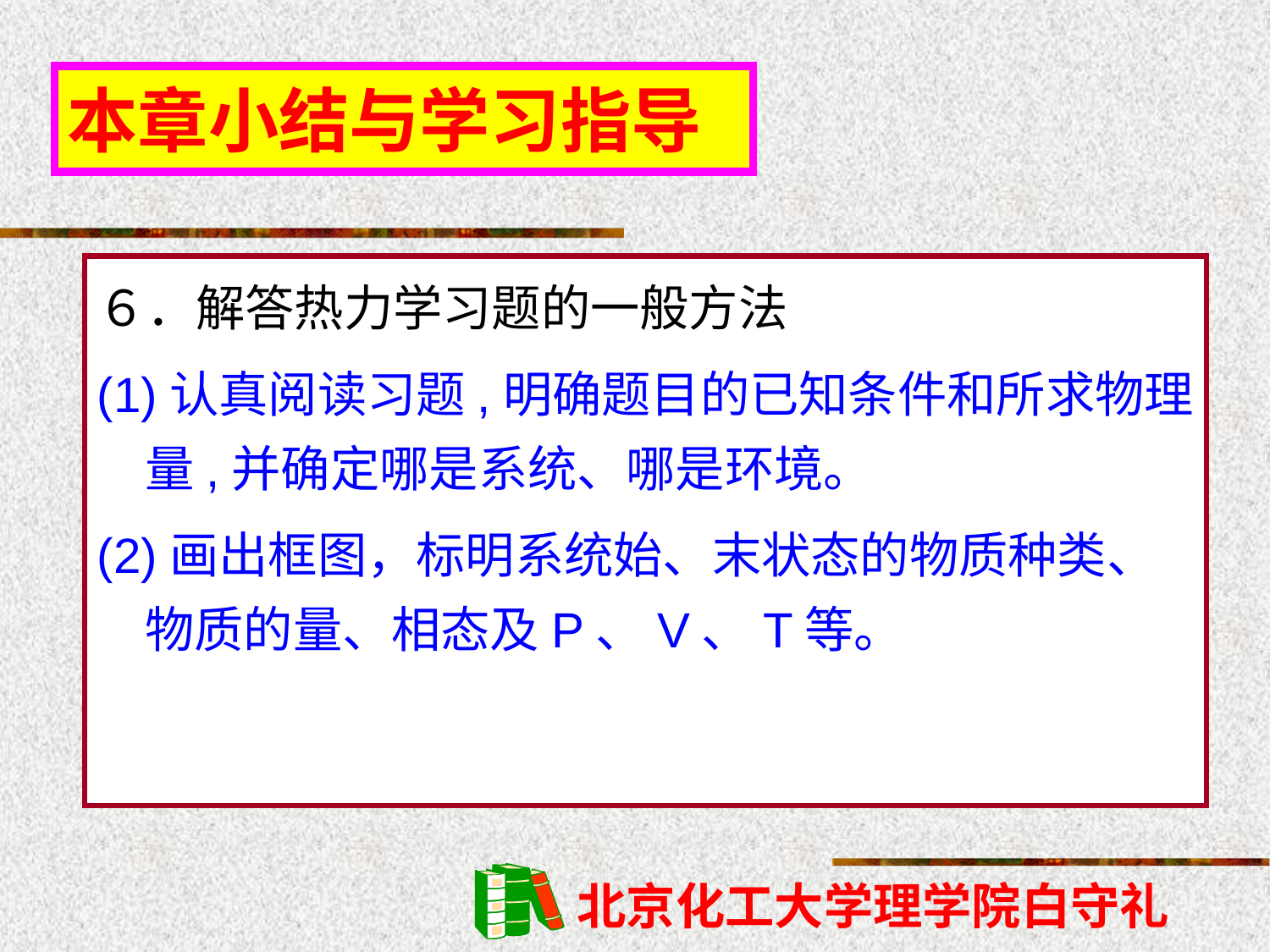

本章小结与学习指导
６．解答热力学习题的一般方法
(1)认真阅读习题,明确题目的已知条件和所求物理量,并确定哪是系统、哪是环境。
(2)画出框图，标明系统始、末状态的物质种类、物质的量、相态及P、V、T等。